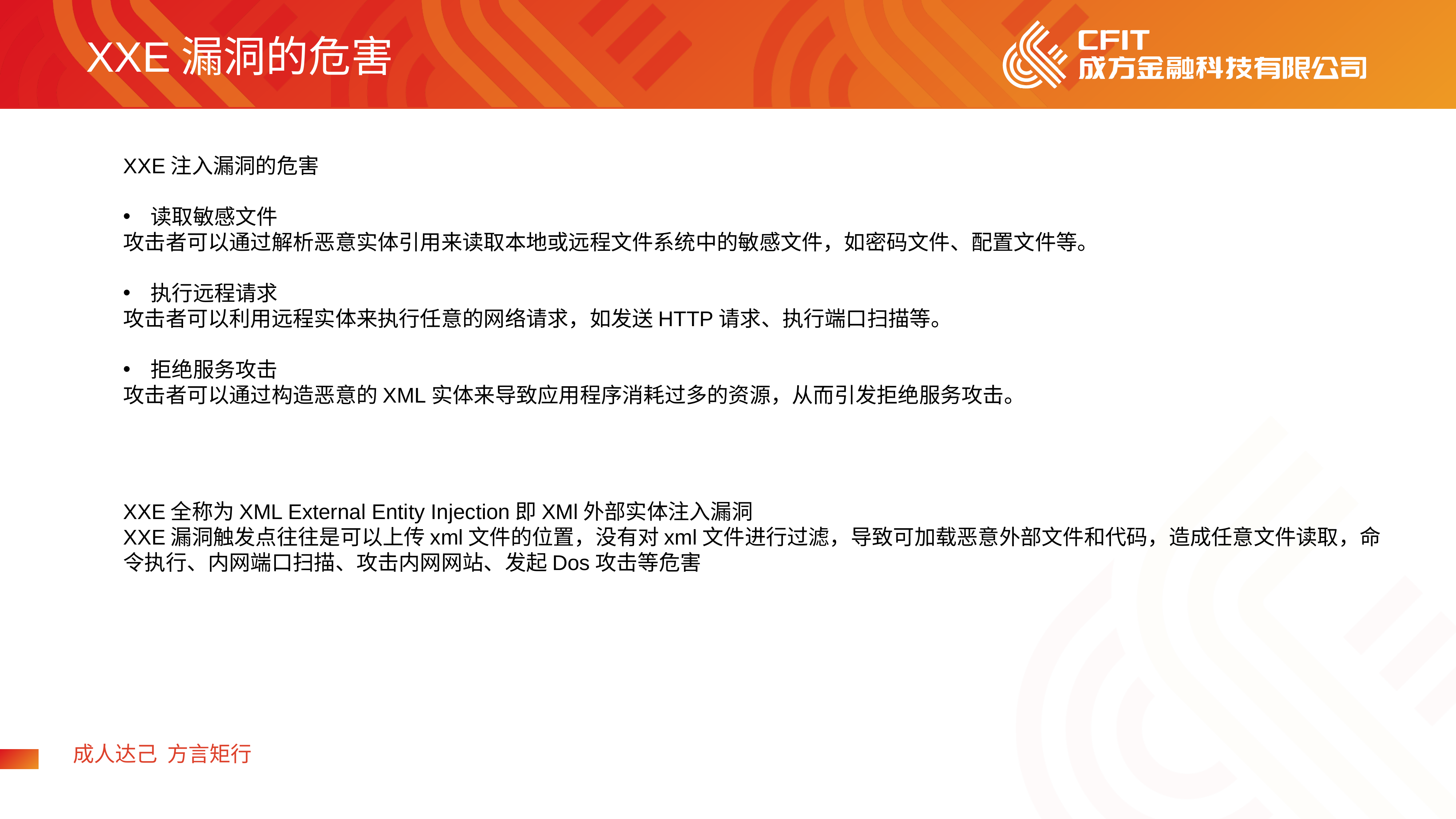

XXE漏洞的危害
XXE注入漏洞的危害

读取敏感文件
攻击者可以通过解析恶意实体引用来读取本地或远程文件系统中的敏感文件，如密码文件、配置文件等。

执行远程请求
攻击者可以利用远程实体来执行任意的网络请求，如发送HTTP请求、执行端口扫描等。

拒绝服务攻击
攻击者可以通过构造恶意的XML实体来导致应用程序消耗过多的资源，从而引发拒绝服务攻击。

XXE全称为XML External Entity Injection即XMl外部实体注入漏洞
XXE漏洞触发点往往是可以上传xml文件的位置，没有对xml文件进行过滤，导致可加载恶意外部文件和代码，造成任意文件读取，命令执行、内网端口扫描、攻击内网网站、发起Dos攻击等危害